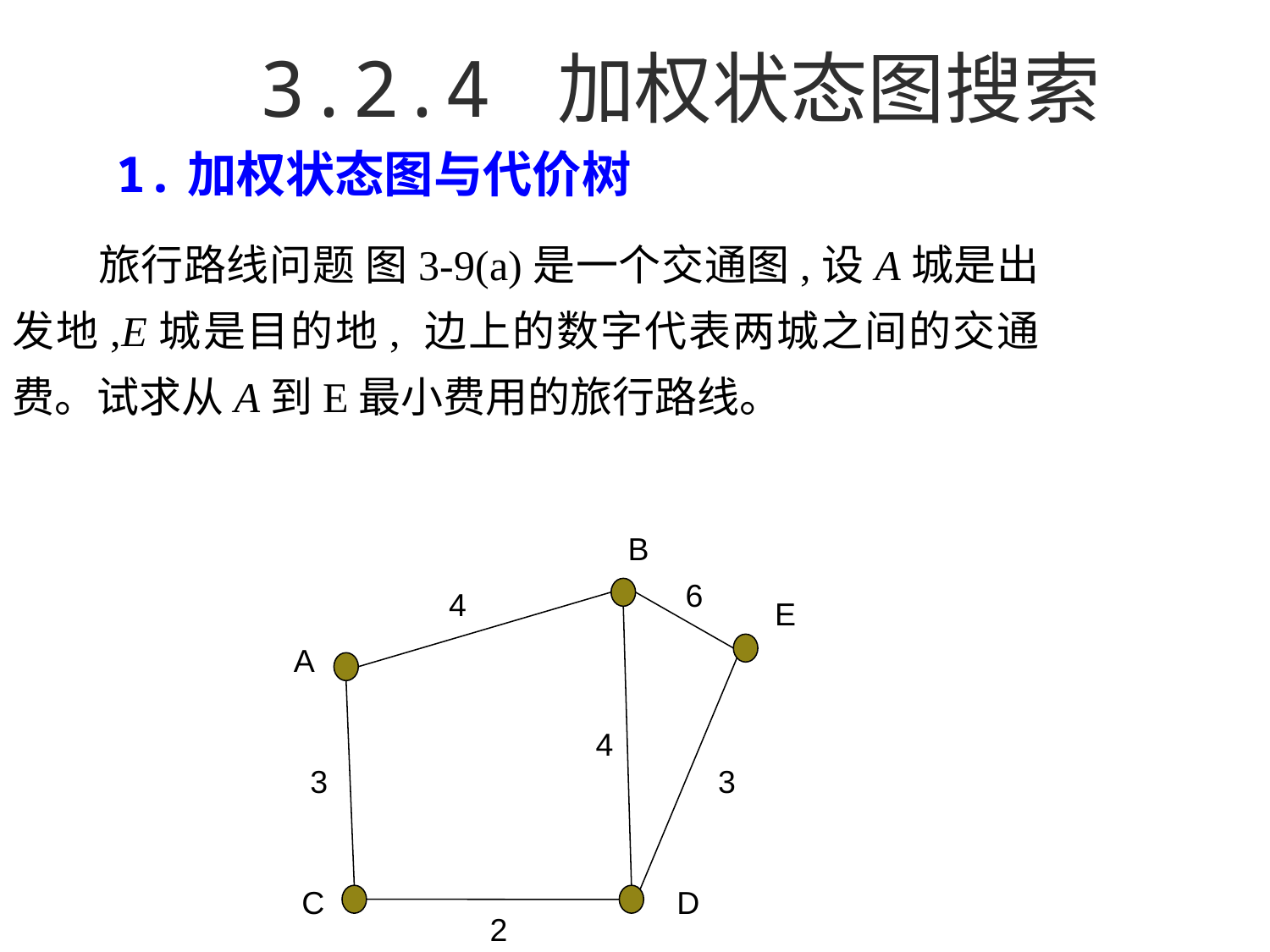

3.2.4 加权状态图搜索
　　1.加权状态图与代价树
　　旅行路线问题 图3-9(a)是一个交通图,设A城是出发地,E城是目的地, 边上的数字代表两城之间的交通费。试求从A到E最小费用的旅行路线。
B
6
4

E
A

3
3
C
D

2
4